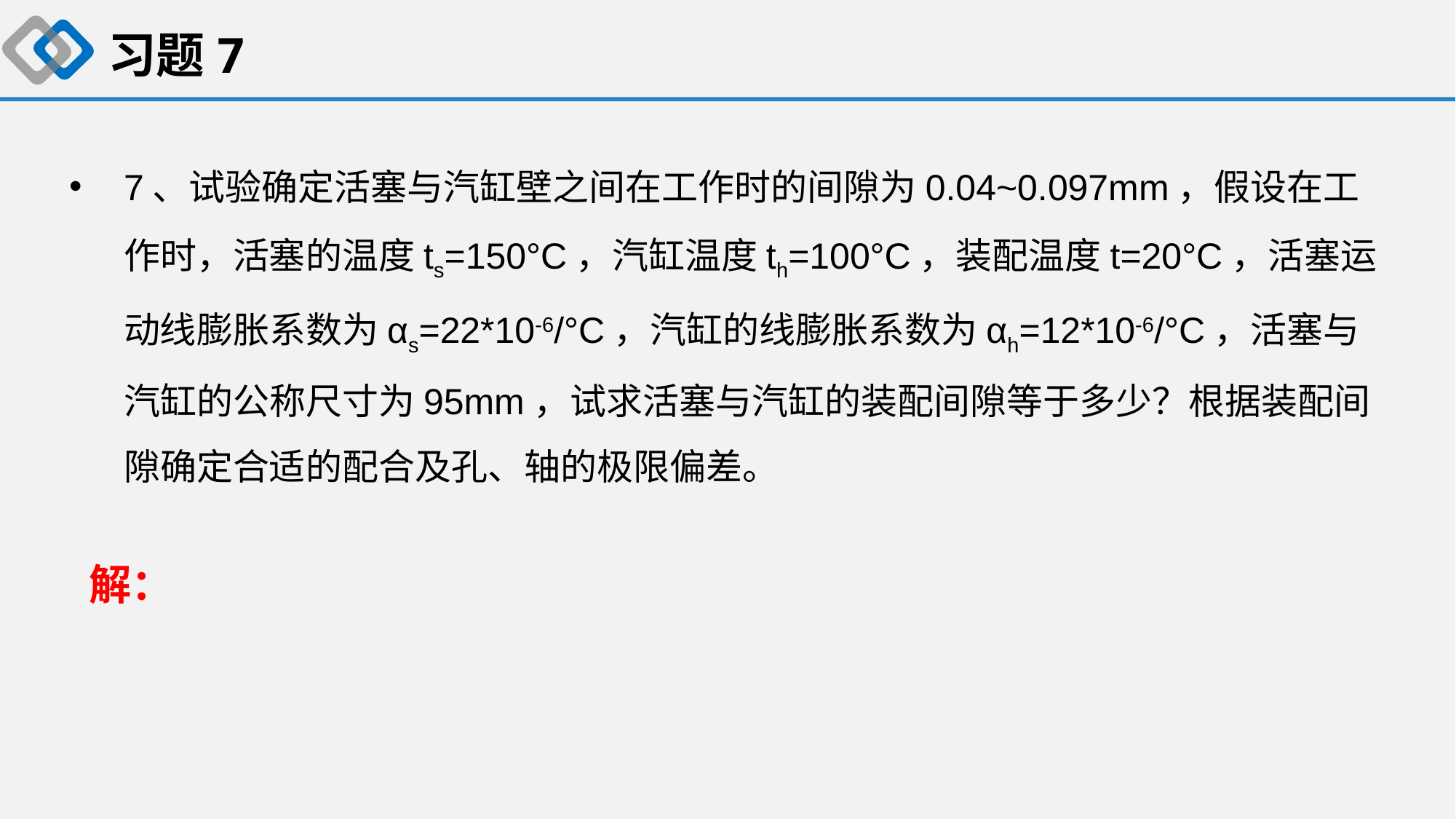

习题7
7、试验确定活塞与汽缸壁之间在工作时的间隙为0.04~0.097mm，假设在工作时，活塞的温度ts=150°C，汽缸温度th=100°C，装配温度t=20°C，活塞运动线膨胀系数为αs=22*10-6/°C，汽缸的线膨胀系数为αh=12*10-6/°C，活塞与汽缸的公称尺寸为95mm，试求活塞与汽缸的装配间隙等于多少？根据装配间隙确定合适的配合及孔、轴的极限偏差。
 解：